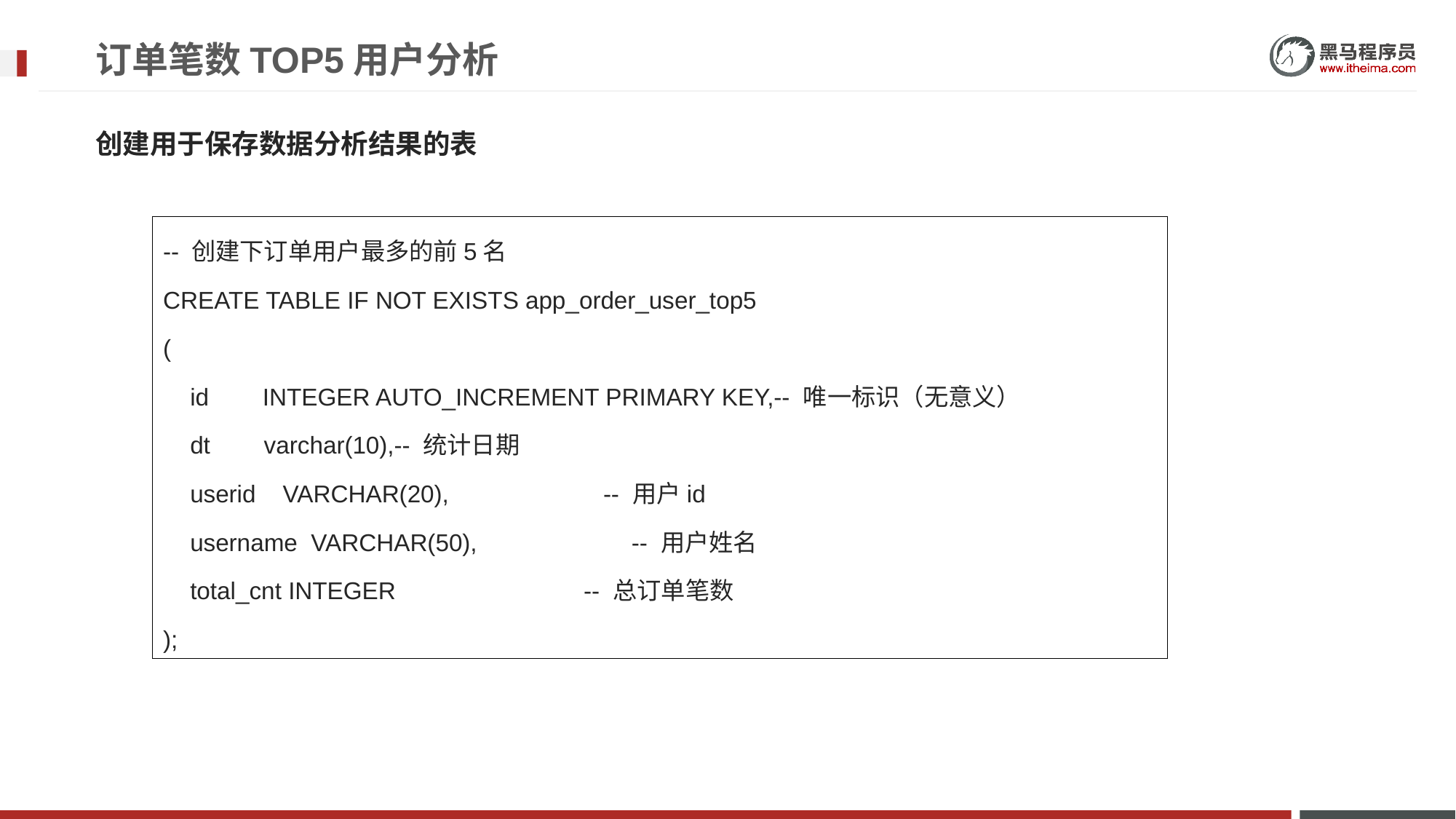

# 订单笔数TOP5用户分析
创建用于保存数据分析结果的表
-- 创建下订单用户最多的前5名
CREATE TABLE IF NOT EXISTS app_order_user_top5
(
    id        INTEGER AUTO_INCREMENT PRIMARY KEY,-- 唯一标识（无意义）
    dt        varchar(10),-- 统计日期
    userid    VARCHAR(20),                       -- 用户id
    username  VARCHAR(50),                       -- 用户姓名
    total_cnt INTEGER                            -- 总订单笔数
);